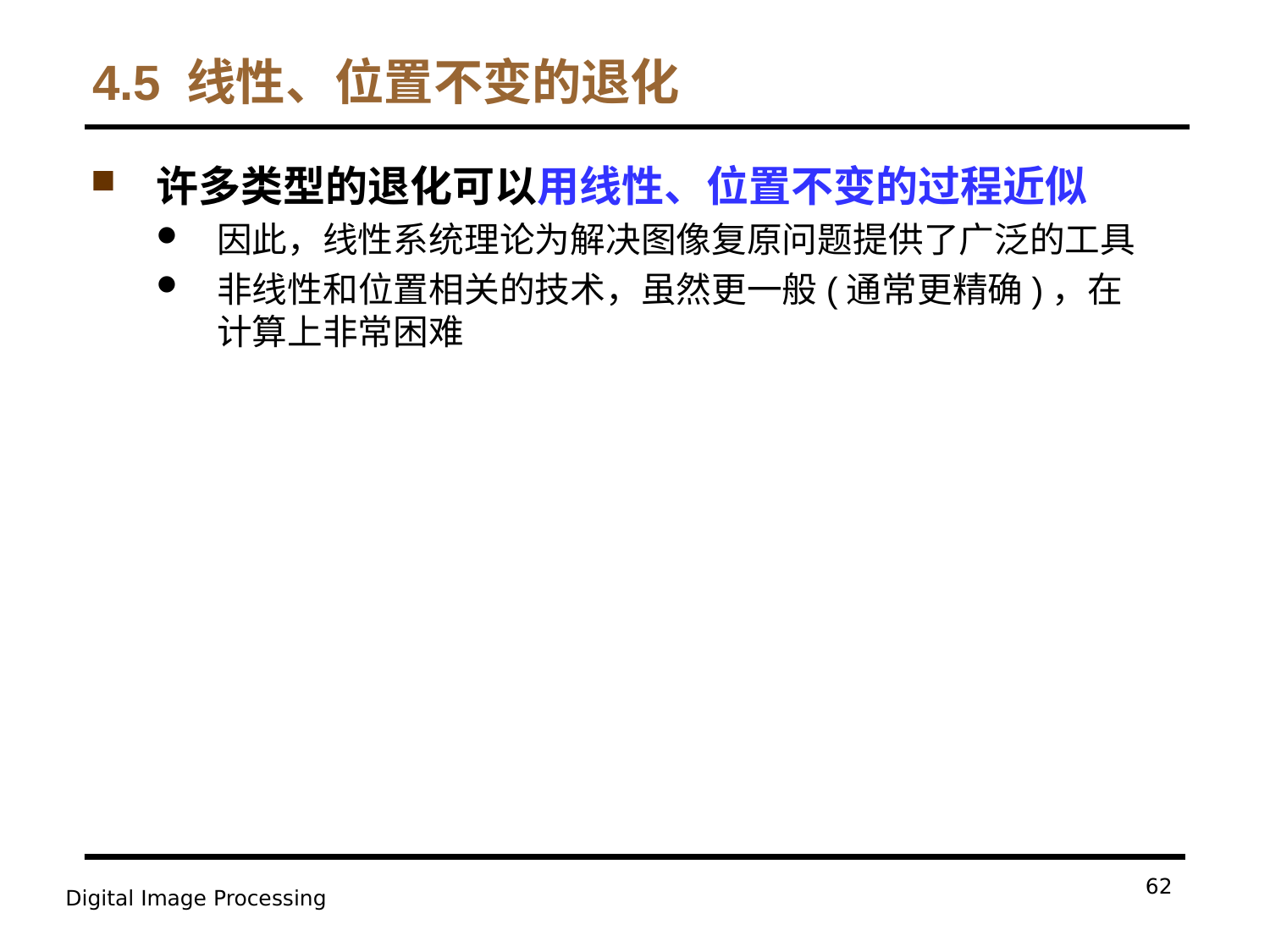

# 4.5 线性、位置不变的退化
许多类型的退化可以用线性、位置不变的过程近似
因此，线性系统理论为解决图像复原问题提供了广泛的工具
非线性和位置相关的技术，虽然更一般(通常更精确)，在计算上非常困难
62
Digital Image Processing